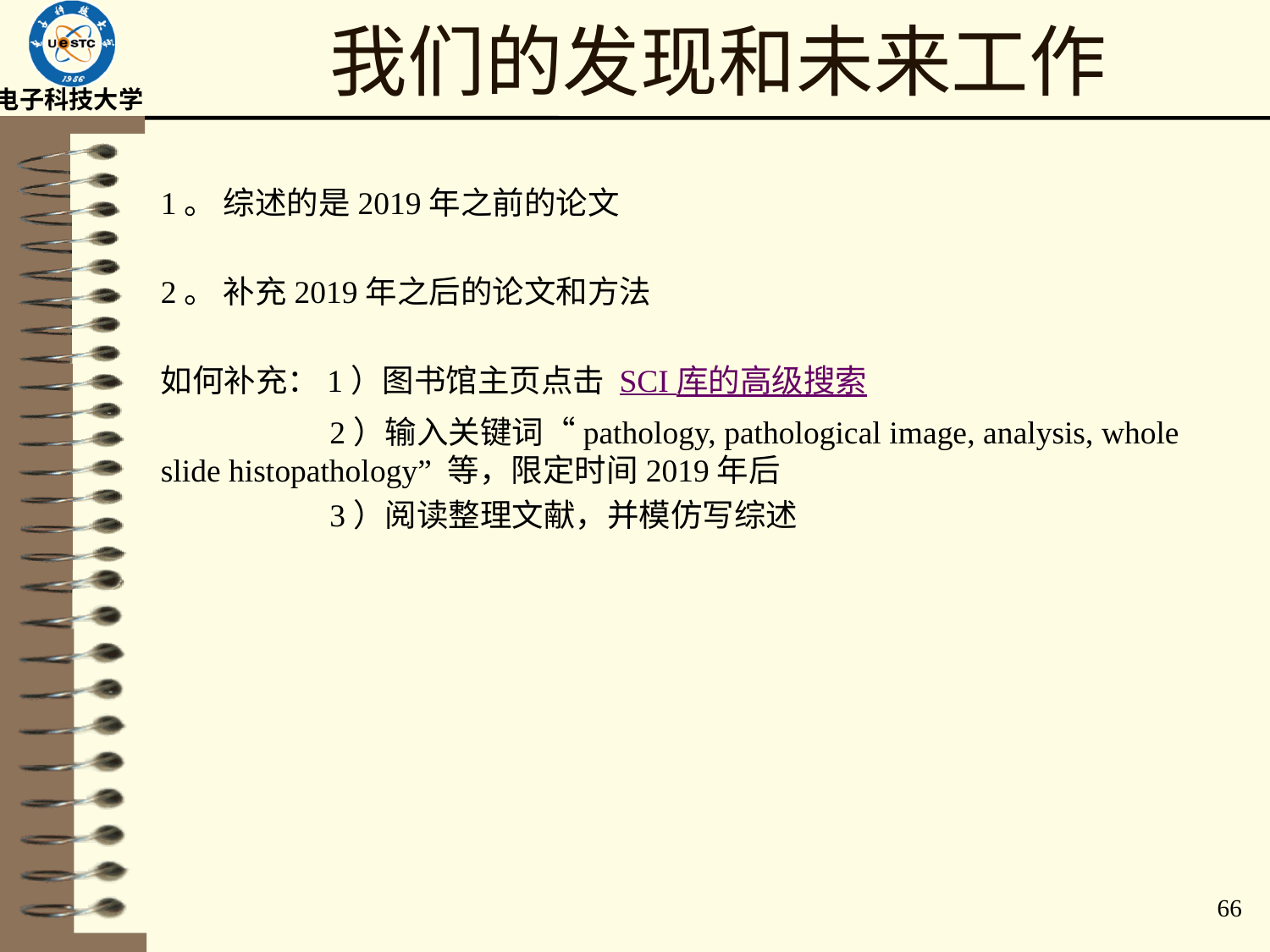

# 我们的发现和未来工作
1。 综述的是2019年之前的论文

2。 补充2019年之后的论文和方法

如何补充：1）图书馆主页点击 SCI 库的高级搜索
                     2）输入关键词“pathology, pathological image, analysis, whole slide histopathology” 等，限定时间2019年后
                     3）阅读整理文献，并模仿写综述

66